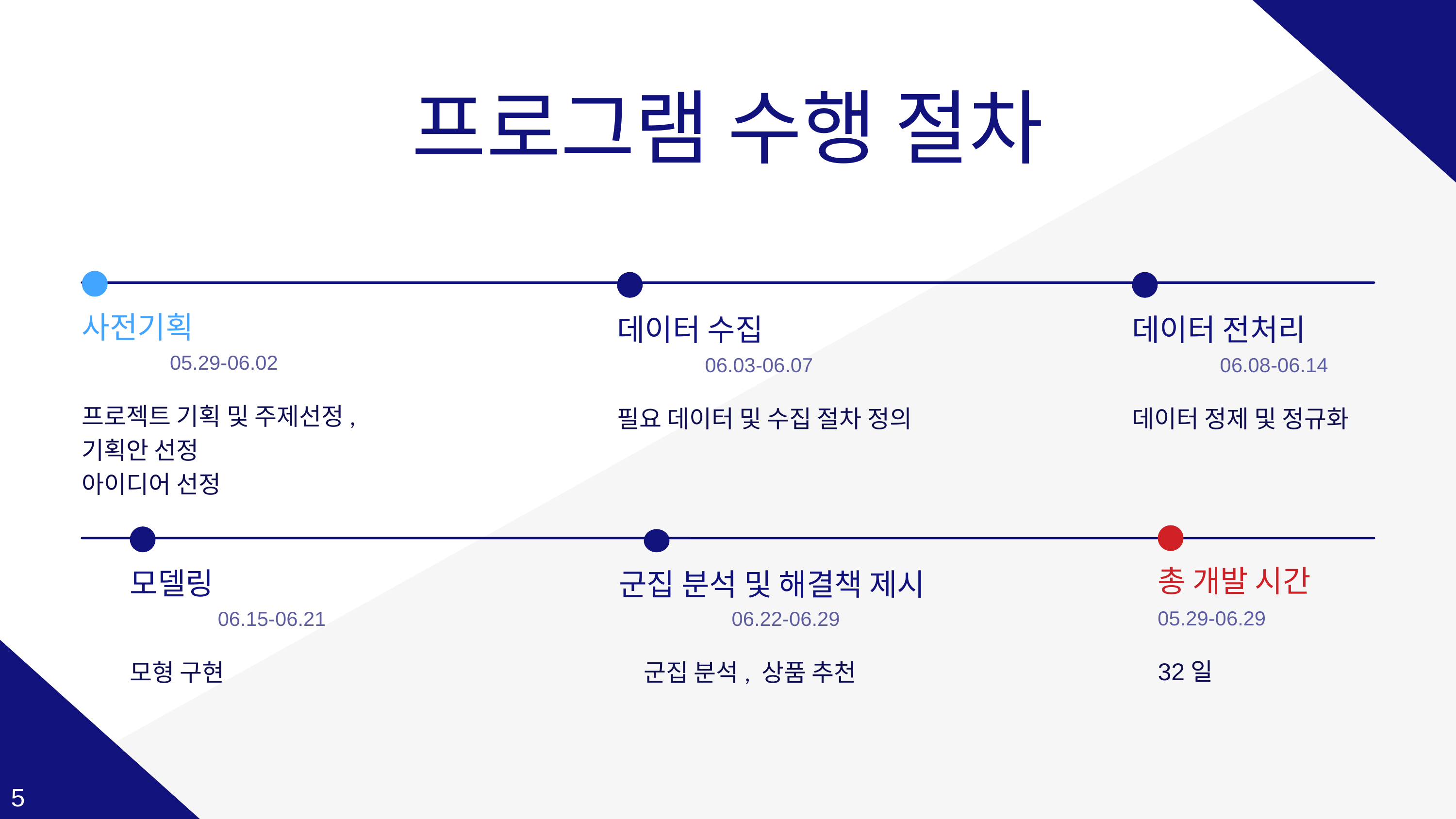

프로그램 수행 절차

사전기획
데이터 수집
데이터 전처리
05.29-06.02
06.03-06.07
06.08-06.14
프로젝트 기획 및 주제선정,
기획안 선정
아이디어 선정
필요 데이터 및 수집 절차 정의
데이터 정제 및 정규화

총 개발 시간
모델링
군집 분석 및 해결책 제시
05.29-06.29
06.15-06.21
06.22-06.29
32일
모형 구현
군집 분석, 상품 추천

5